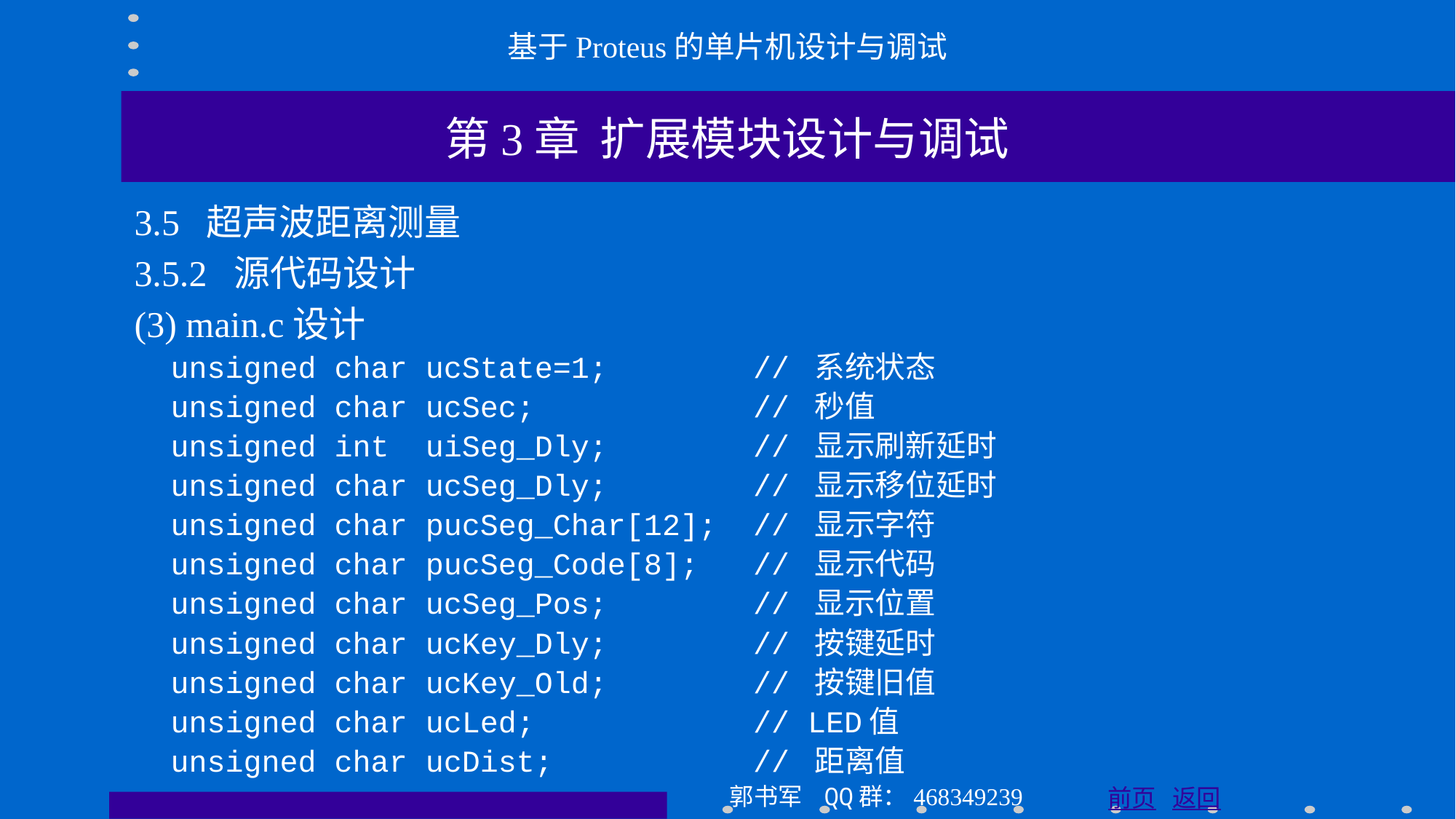

基于Proteus的单片机设计与调试
第3章  扩展模块设计与调试
3.5  超声波距离测量
3.5.2  源代码设计
(3) main.c设计
  unsigned char ucState=1;        // 系统状态
  unsigned char ucSec;            // 秒值
  unsigned int  uiSeg_Dly;        // 显示刷新延时
  unsigned char ucSeg_Dly;        // 显示移位延时
  unsigned char pucSeg_Char[12];  // 显示字符
  unsigned char pucSeg_Code[8];   // 显示代码
  unsigned char ucSeg_Pos;        // 显示位置
  unsigned char ucKey_Dly;        // 按键延时
  unsigned char ucKey_Old;        // 按键旧值
  unsigned char ucLed;            // LED值
  unsigned char ucDist;           // 距离值

郭书军   QQ群：468349239
前页   返回